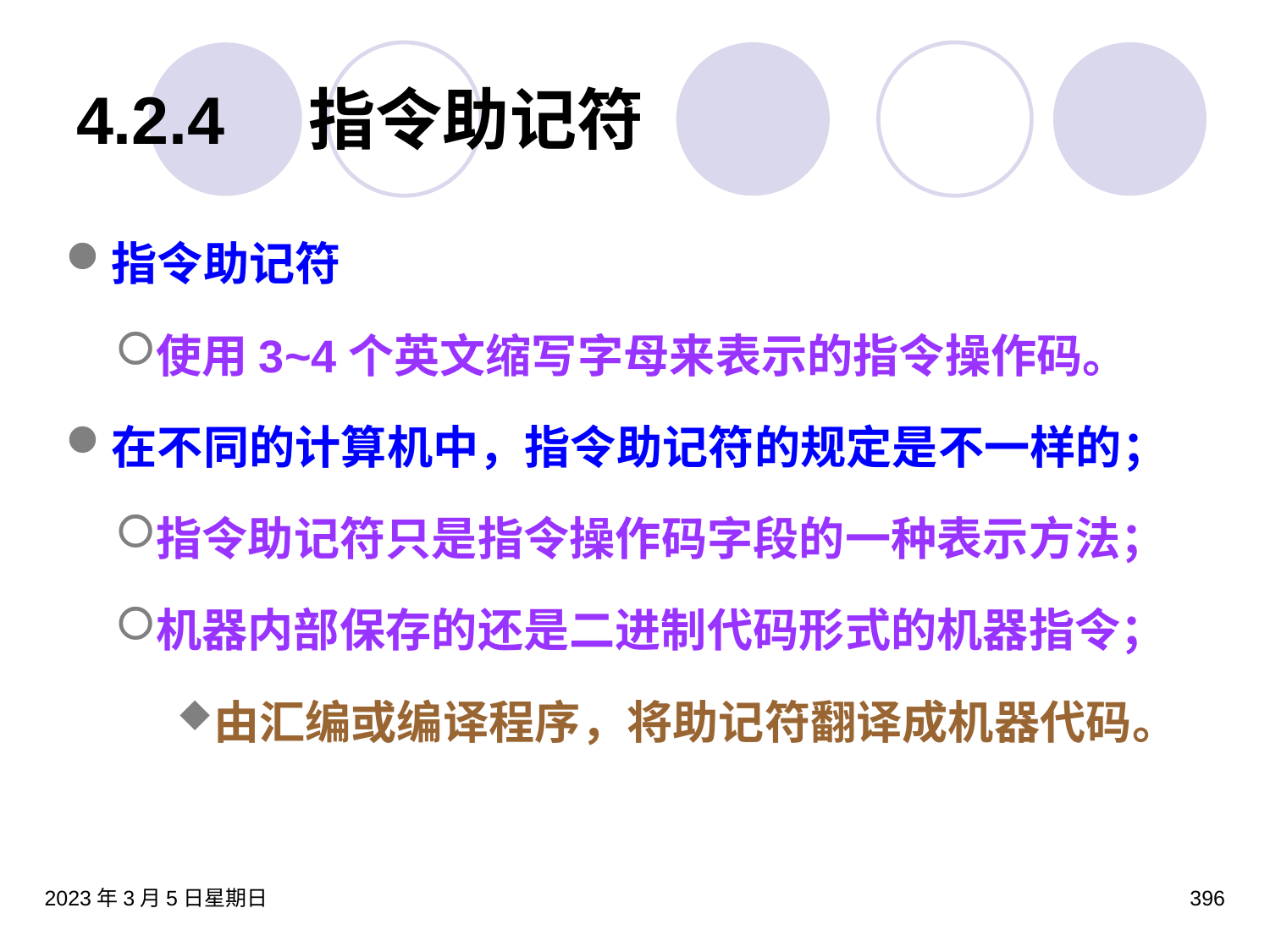

# 4.2.4　指令助记符
指令助记符
使用3~4个英文缩写字母来表示的指令操作码。
在不同的计算机中，指令助记符的规定是不一样的；
指令助记符只是指令操作码字段的一种表示方法；
机器内部保存的还是二进制代码形式的机器指令；
由汇编或编译程序，将助记符翻译成机器代码。
2023年3月5日星期日
396